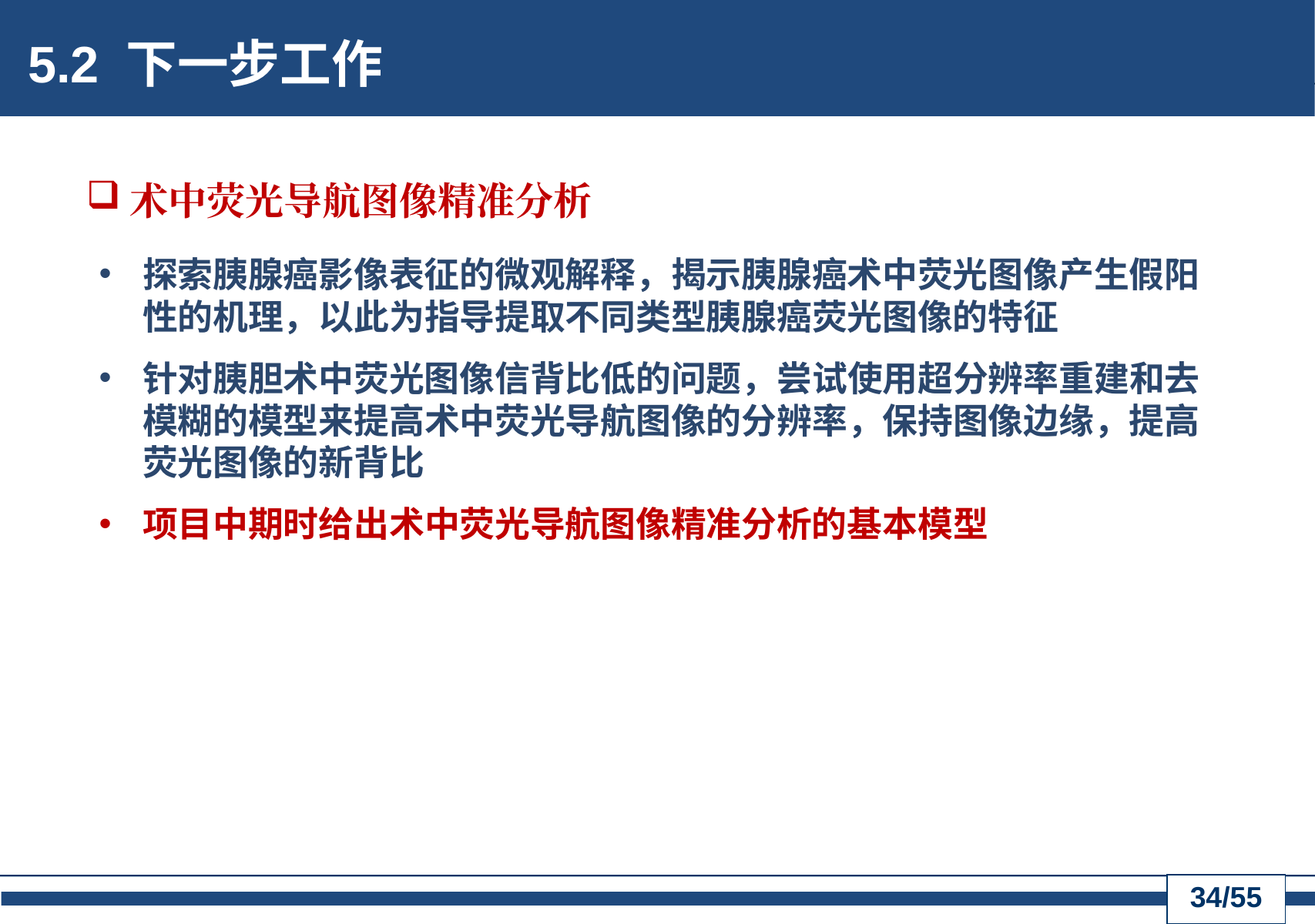

5.2 下一步工作
术中荧光导航图像精准分析
探索胰腺癌影像表征的微观解释，揭示胰腺癌术中荧光图像产生假阳性的机理，以此为指导提取不同类型胰腺癌荧光图像的特征
针对胰胆术中荧光图像信背比低的问题，尝试使用超分辨率重建和去模糊的模型来提高术中荧光导航图像的分辨率，保持图像边缘，提高荧光图像的新背比
项目中期时给出术中荧光导航图像精准分析的基本模型